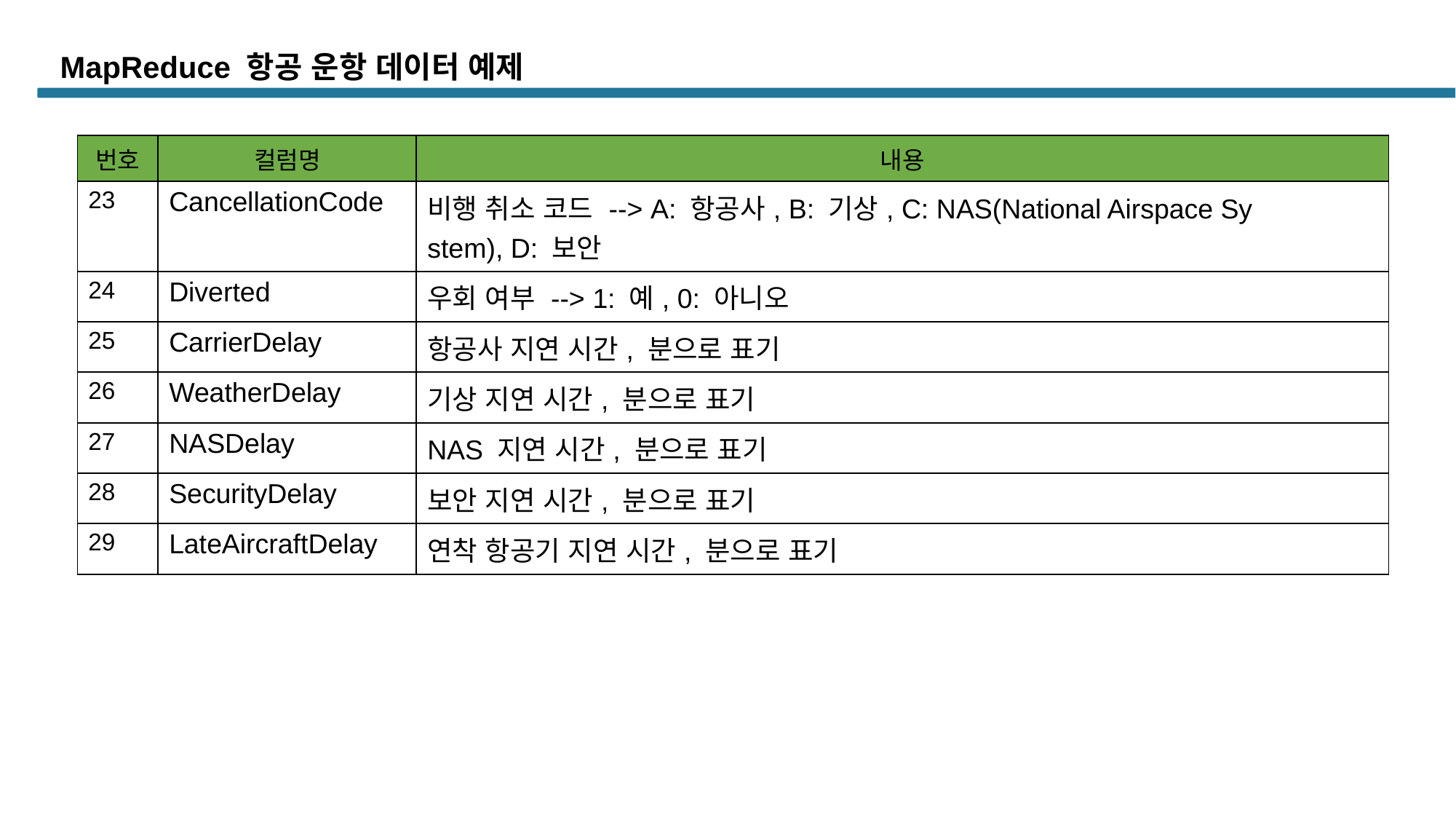

# MapReduce 항공 운항 데이터 예제
| 번호 | 컬럼명 | 내용 |
| --- | --- | --- |
| 23 | CancellationCode | 비행 취소 코드 --> A: 항공사, B: 기상, C: NAS(National Airspace Sy stem), D: 보안 |
| 24 | Diverted | 우회 여부 --> 1: 예, 0: 아니오 |
| 25 | CarrierDelay | 항공사 지연 시간, 분으로 표기 |
| 26 | WeatherDelay | 기상 지연 시간, 분으로 표기 |
| 27 | NASDelay | NAS 지연 시간, 분으로 표기 |
| 28 | SecurityDelay | 보안 지연 시간, 분으로 표기 |
| 29 | LateAircraftDelay | 연착 항공기 지연 시간, 분으로 표기 |